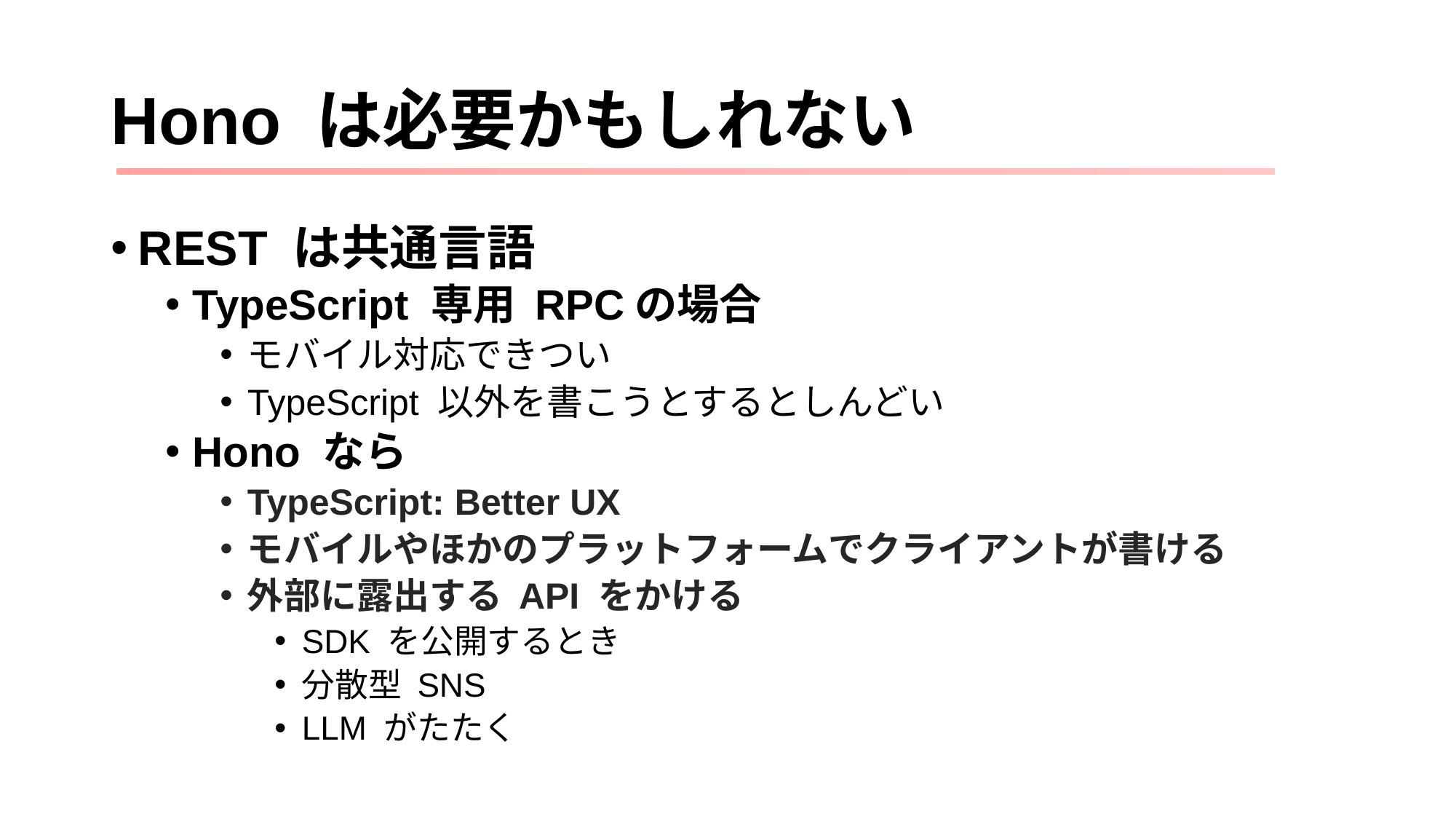

# Hono は必要かもしれない

REST は共通言語
TypeScript 専用 RPCの場合
モバイル対応できつい
TypeScript 以外を書こうとするとしんどい
Hono なら
TypeScript: Better UX
モバイルやほかのプラットフォームでクライアントが書ける
外部に露出する API をかける
SDK を公開するとき
分散型 SNS
LLM がたたく